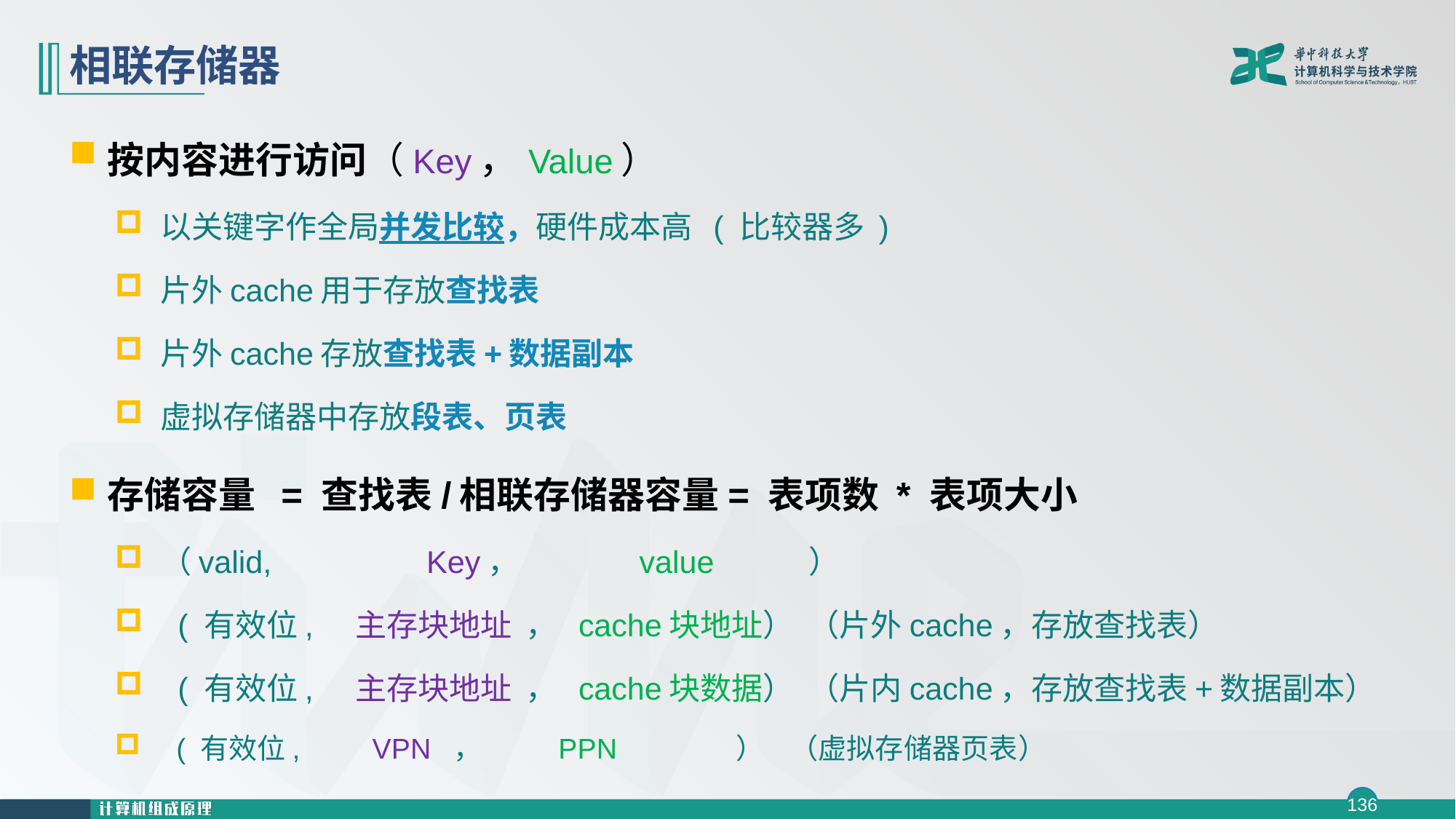

# 相联存储器
按内容进行访问（Key，Value）
以关键字作全局并发比较，硬件成本高  ( 比较器多 )
片外cache用于存放查找表
片外cache存放查找表+数据副本
虚拟存储器中存放段表、页表
存储容量  = 查找表/相联存储器容量= 表项数 * 表项大小
（valid,	       Key，                value          ）
  ( 有效位,    主存块地址  ，  cache块地址）  （片外cache，存放查找表）
  ( 有效位,    主存块地址  ，  cache块数据）  （片内cache，存放查找表+数据副本）
  ( 有效位,         VPN  ，           PPN              ）    （虚拟存储器页表）